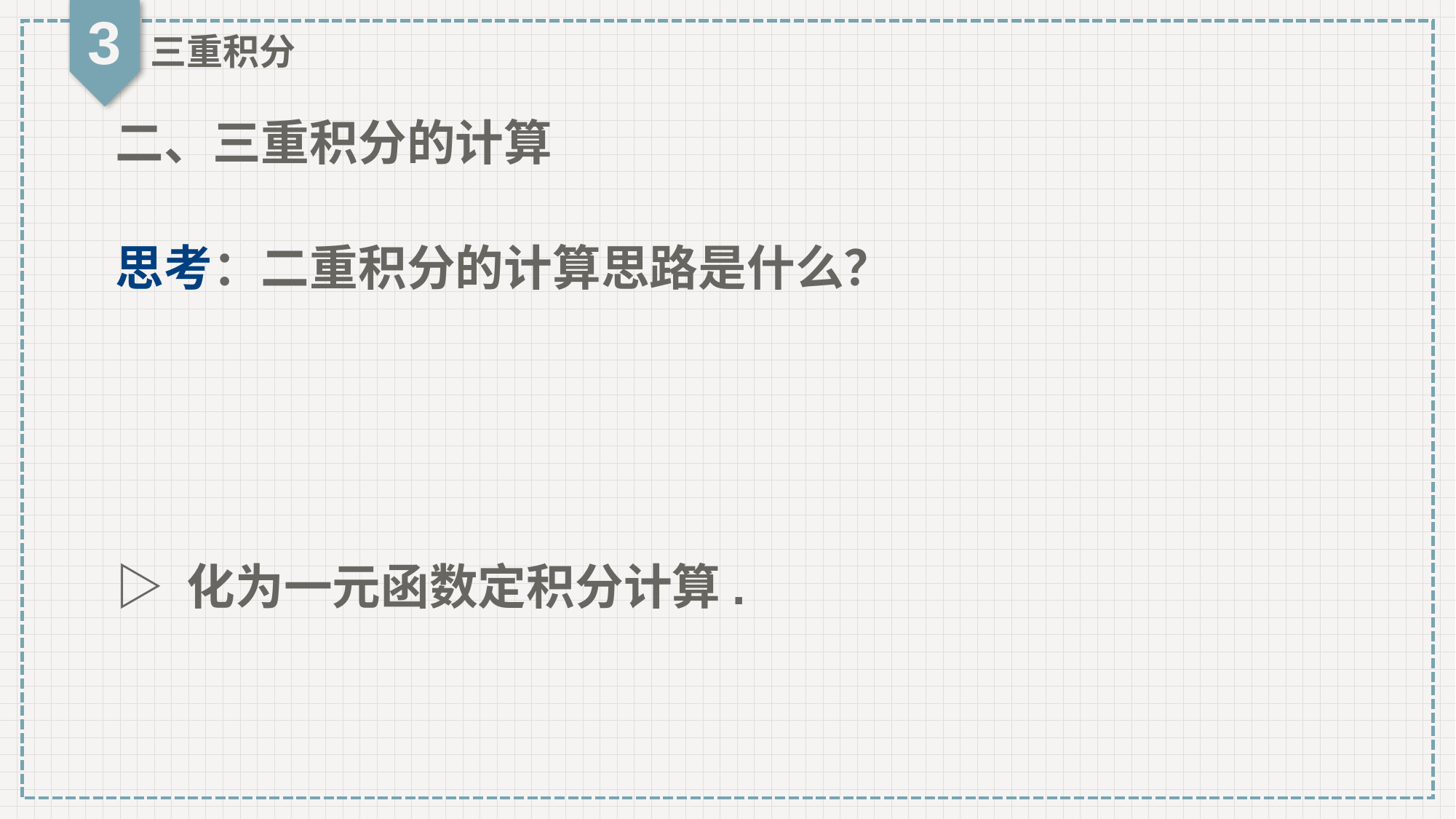

3
三重积分
二、三重积分的计算
思考：二重积分的计算思路是什么？
▷ 化为一元函数定积分计算.